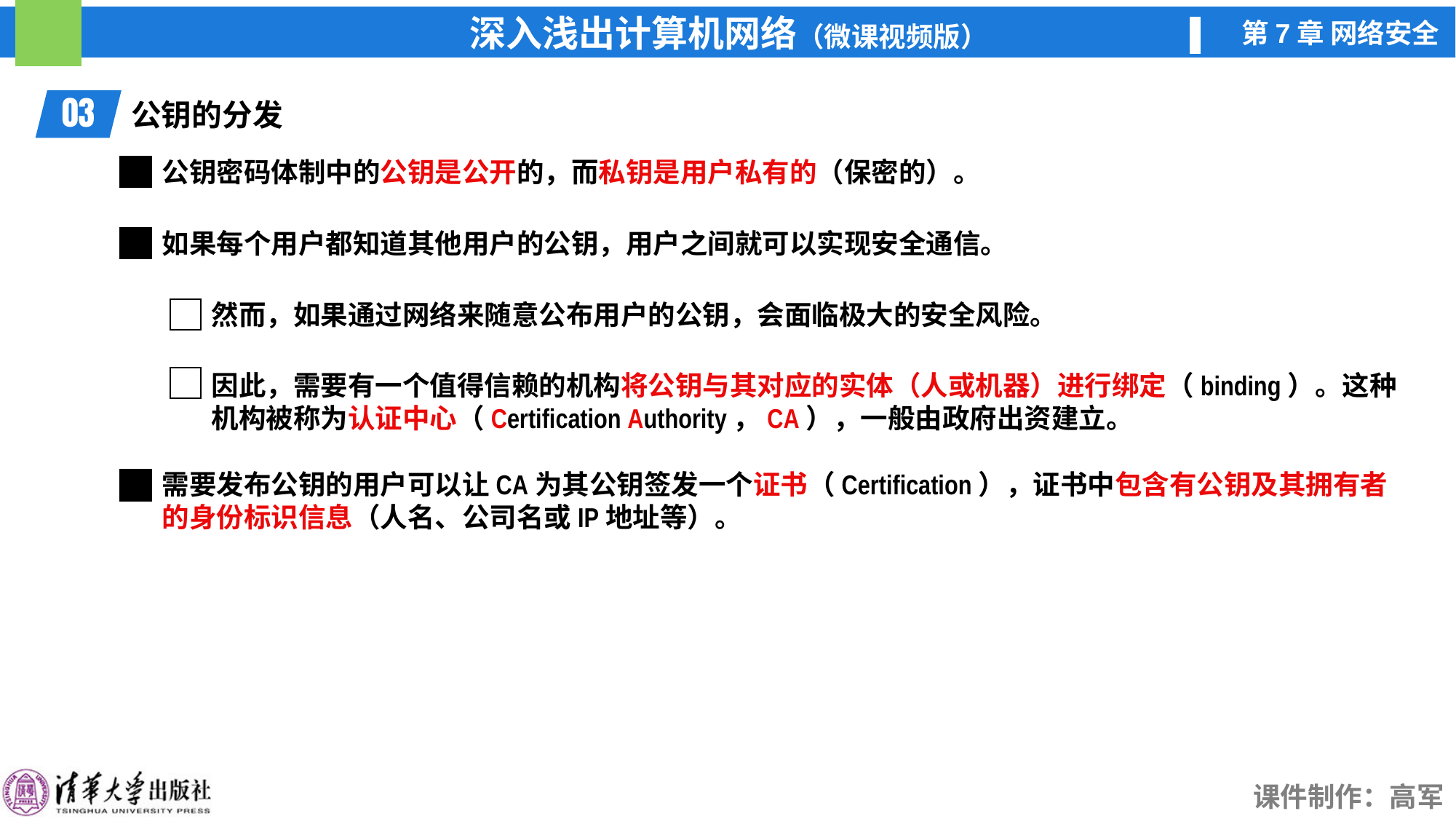

03
公钥的分发
公钥密码体制中的公钥是公开的，而私钥是用户私有的（保密的）。

如果每个用户都知道其他用户的公钥，用户之间就可以实现安全通信。

然而，如果通过网络来随意公布用户的公钥，会面临极大的安全风险。

因此，需要有一个值得信赖的机构将公钥与其对应的实体（人或机器）进行绑定（binding）。这种机构被称为认证中心（Certification Authority，CA），一般由政府出资建立。

需要发布公钥的用户可以让CA为其公钥签发一个证书（Certification），证书中包含有公钥及其拥有者的身份标识信息（人名、公司名或IP地址等）。